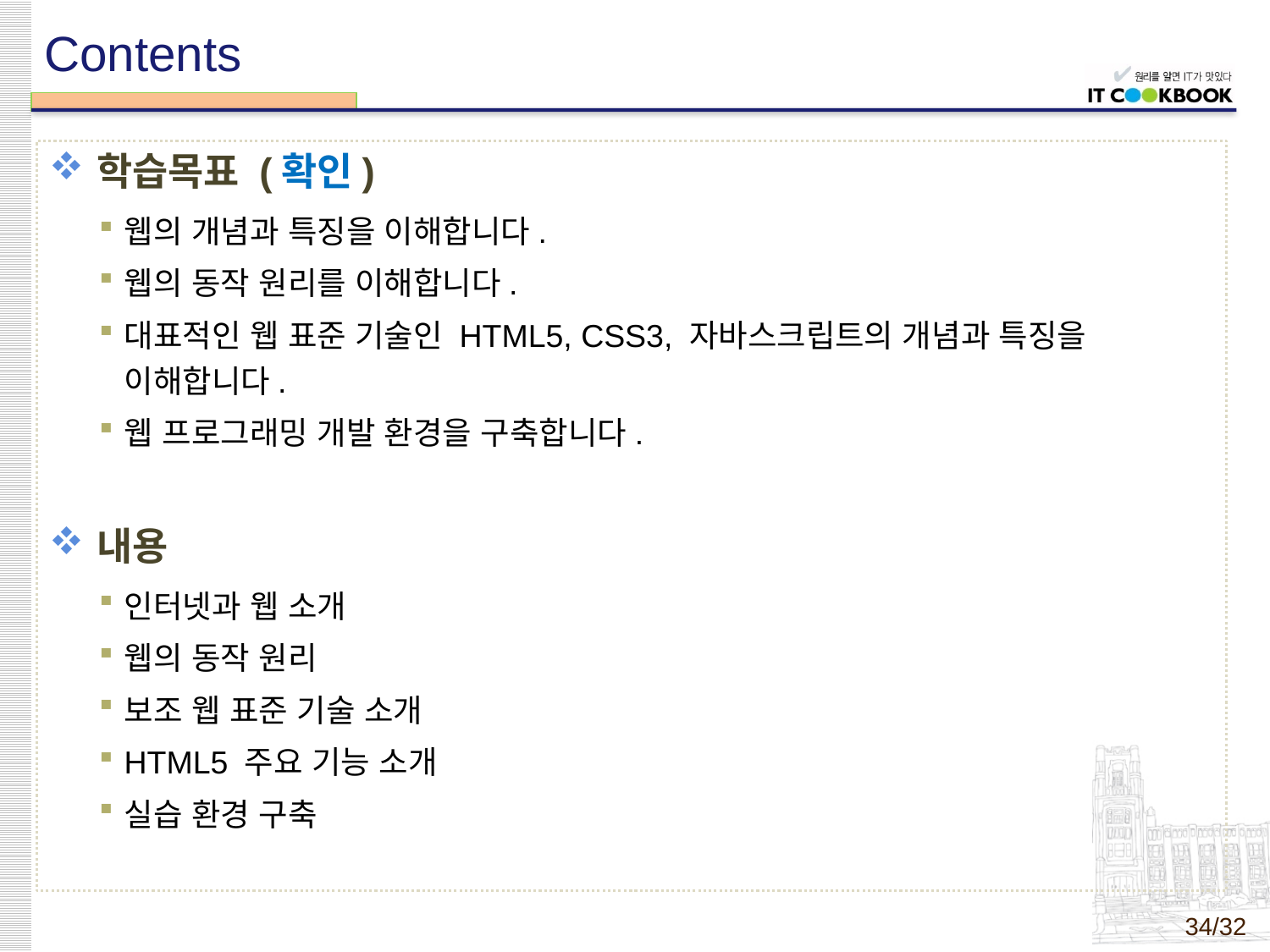

학습목표 (확인)
웹의 개념과 특징을 이해합니다.
웹의 동작 원리를 이해합니다.
대표적인 웹 표준 기술인 HTML5, CSS3, 자바스크립트의 개념과 특징을 이해합니다.
웹 프로그래밍 개발 환경을 구축합니다.

내용
인터넷과 웹 소개
웹의 동작 원리
보조 웹 표준 기술 소개
HTML5 주요 기능 소개
실습 환경 구축